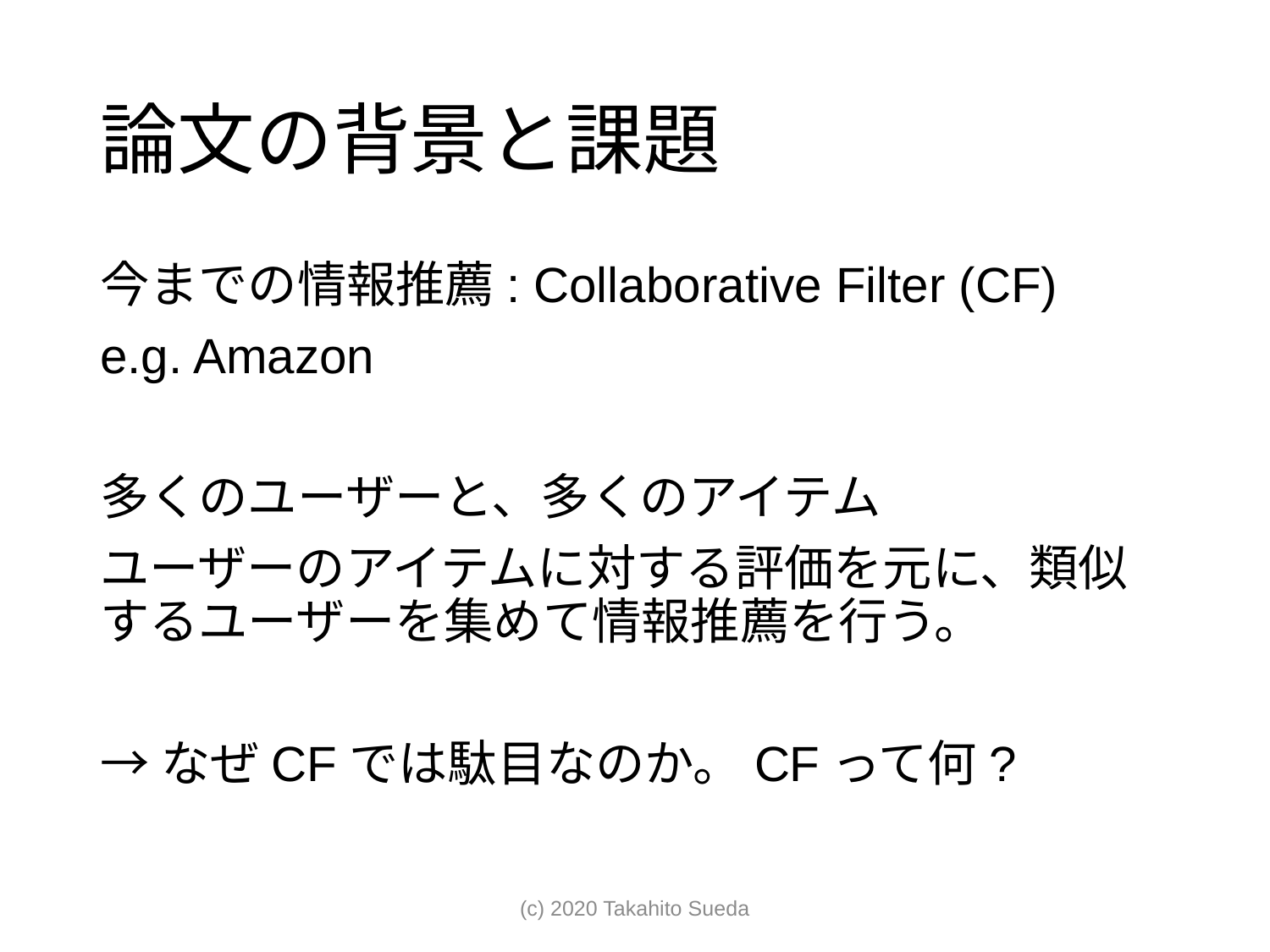

# 論文の背景と課題
今までの情報推薦: Collaborative Filter (CF)
e.g. Amazon

多くのユーザーと、多くのアイテム
ユーザーのアイテムに対する評価を元に、類似するユーザーを集めて情報推薦を行う。

→なぜCFでは駄目なのか。CFって何?
(c) 2020 Takahito Sueda